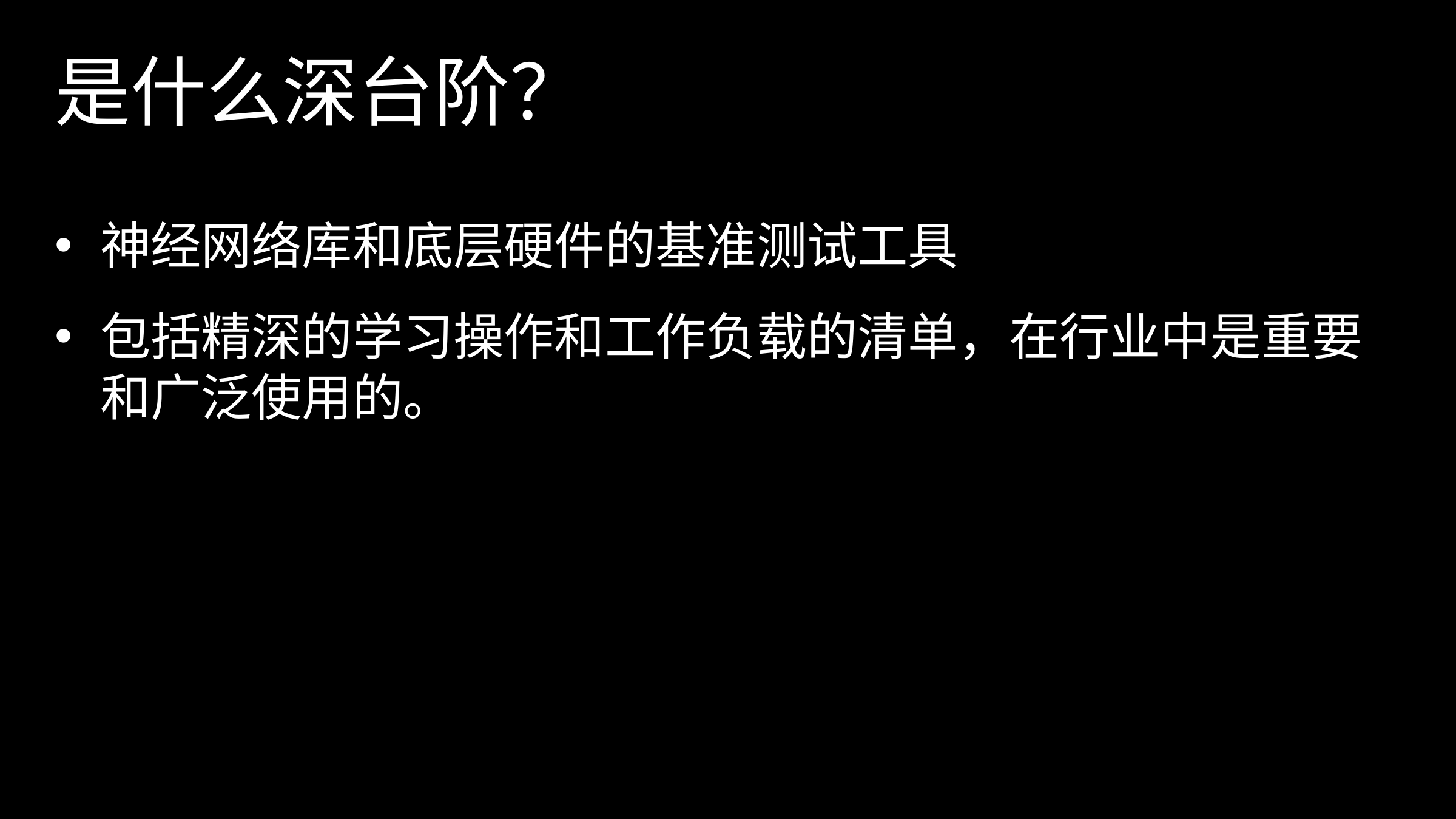

# 是什么深台阶？
神经网络库和底层硬件的基准测试工具
包括精深的学习操作和工作负载的清单，在行业中是重要和广泛使用的。